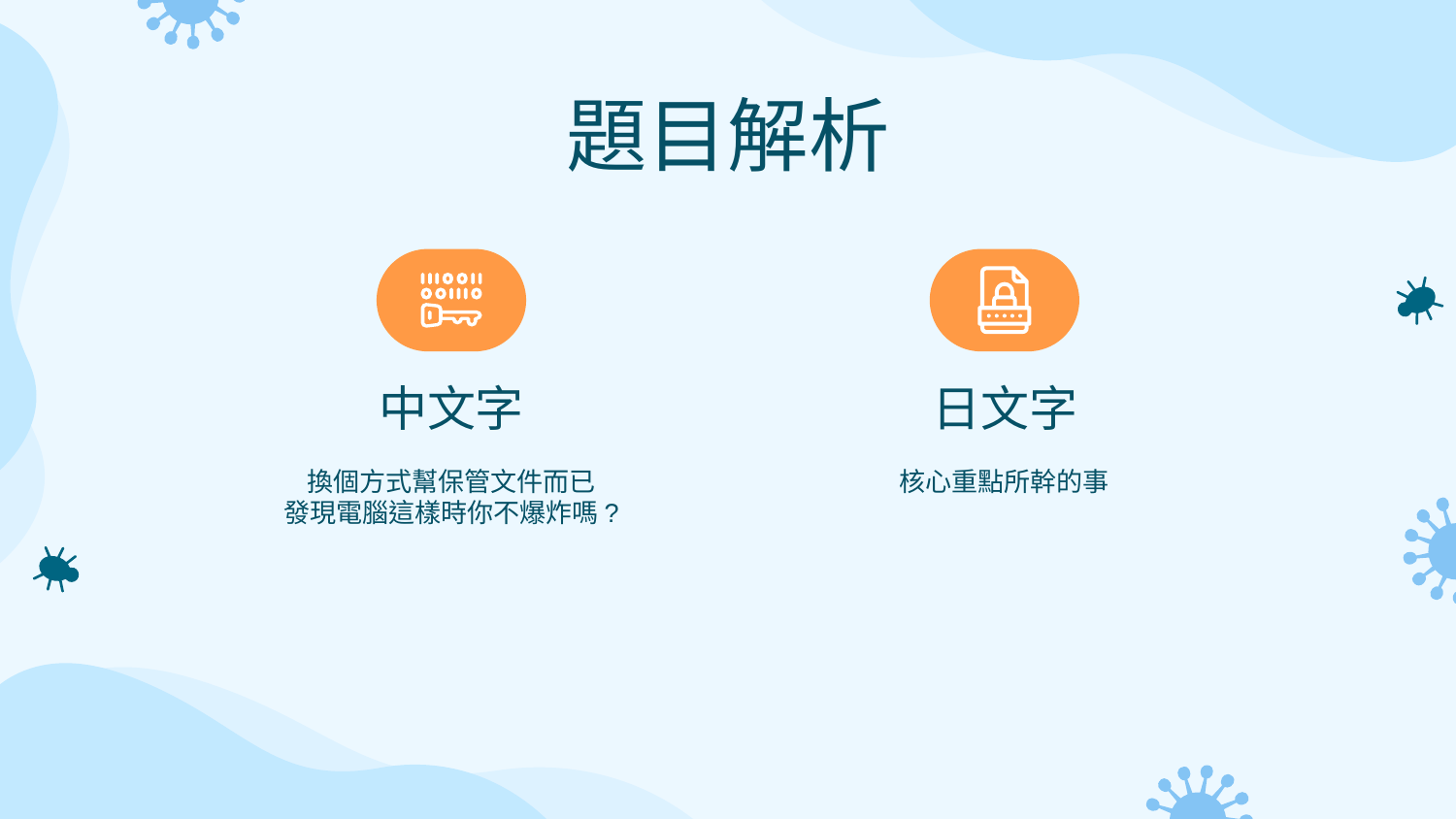

# 題目解析

中文字
日文字
換個方式幫保管文件而已
發現電腦這樣時你不爆炸嗎?
核心重點所幹的事